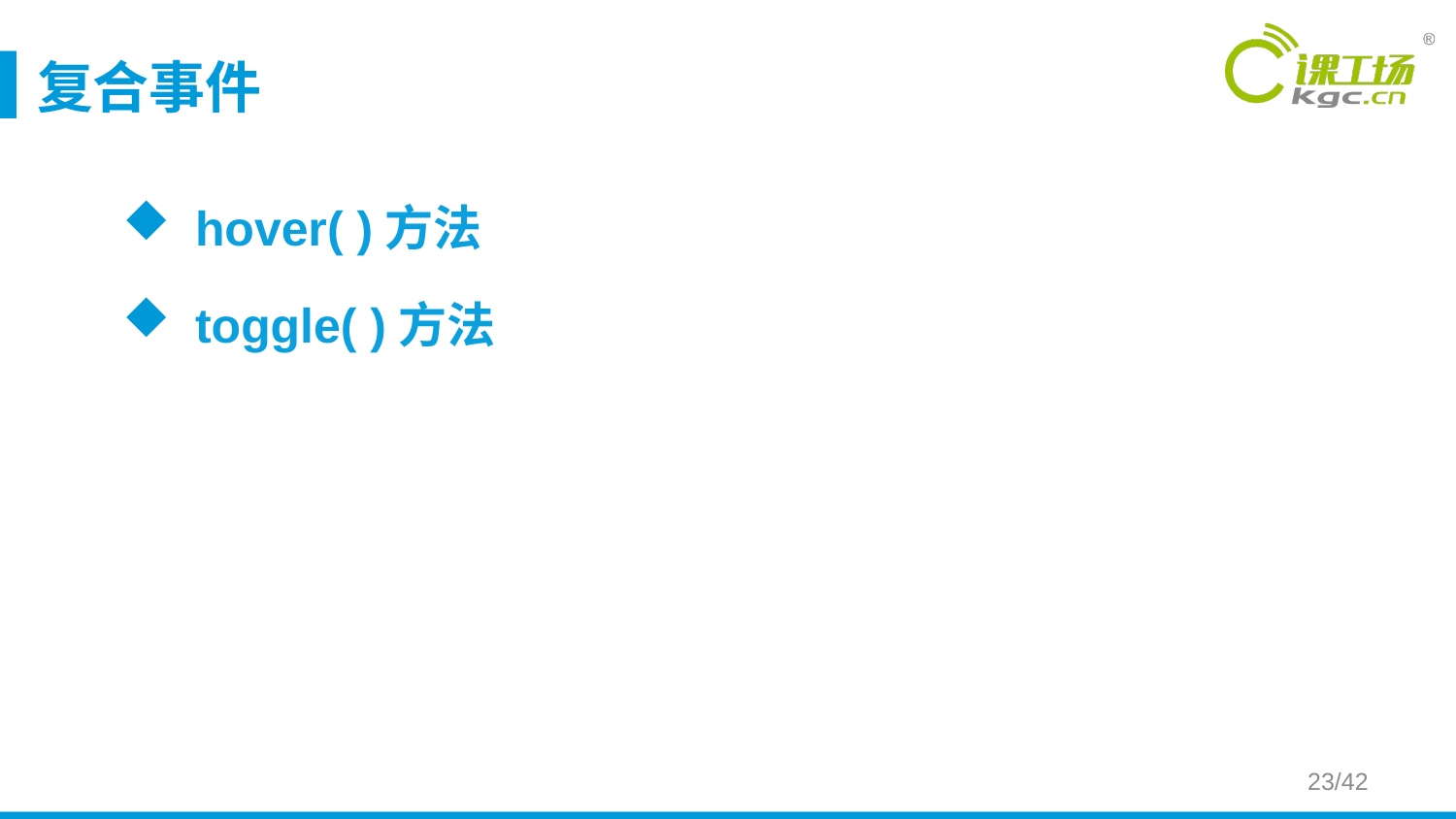

# 复合事件
hover( )方法
toggle( )方法
23/42